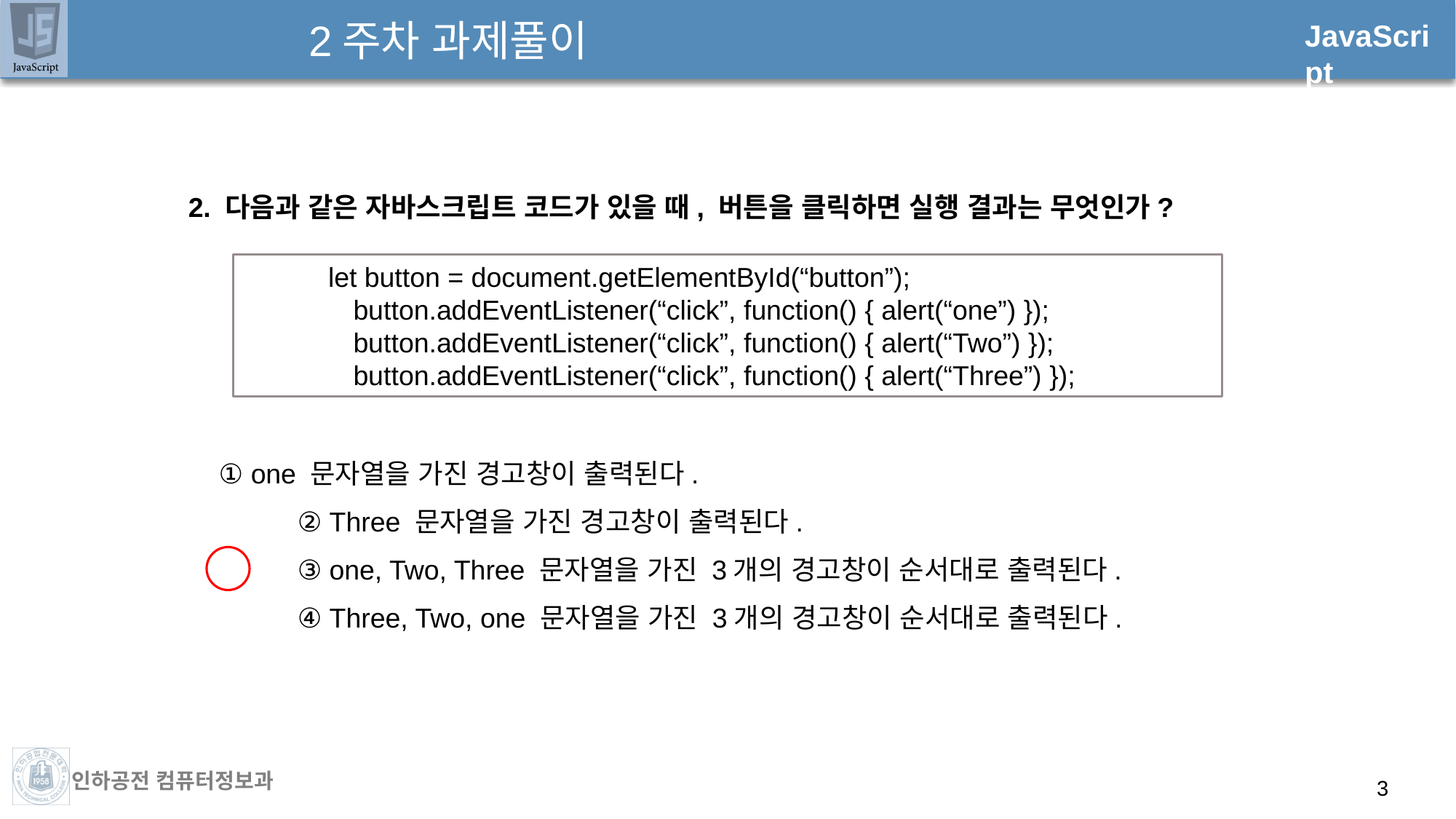

# 2주차 과제풀이
2. 다음과 같은 자바스크립트 코드가 있을 때, 버튼을 클릭하면 실행 결과는 무엇인가?

    ① one 문자열을 가진 경고창이 출력된다.
	② Three 문자열을 가진 경고창이 출력된다.
	③ one, Two, Three 문자열을 가진 3개의 경고창이 순서대로 출력된다.
	④ Three, Two, one 문자열을 가진 3개의 경고창이 순서대로 출력된다.
           let button = document.getElementById(“button”);
	button.addEventListener(“click”, function() { alert(“one”) });
	button.addEventListener(“click”, function() { alert(“Two”) });
	button.addEventListener(“click”, function() { alert(“Three”) });